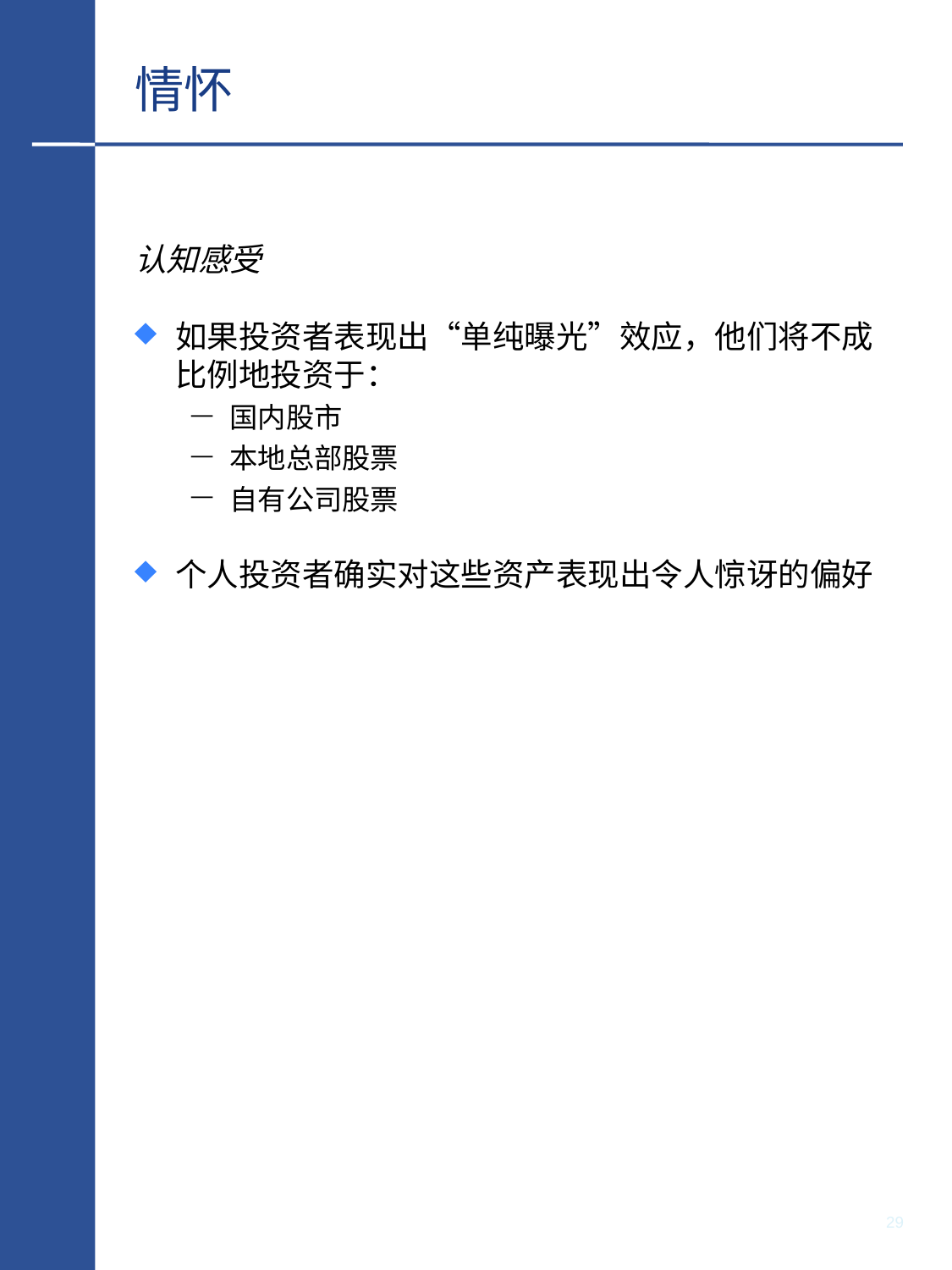

# 情怀
认知感受
如果投资者表现出“单纯曝光”效应，他们将不成比例地投资于：
国内股市
本地总部股票
自有公司股票
个人投资者确实对这些资产表现出令人惊讶的偏好

29